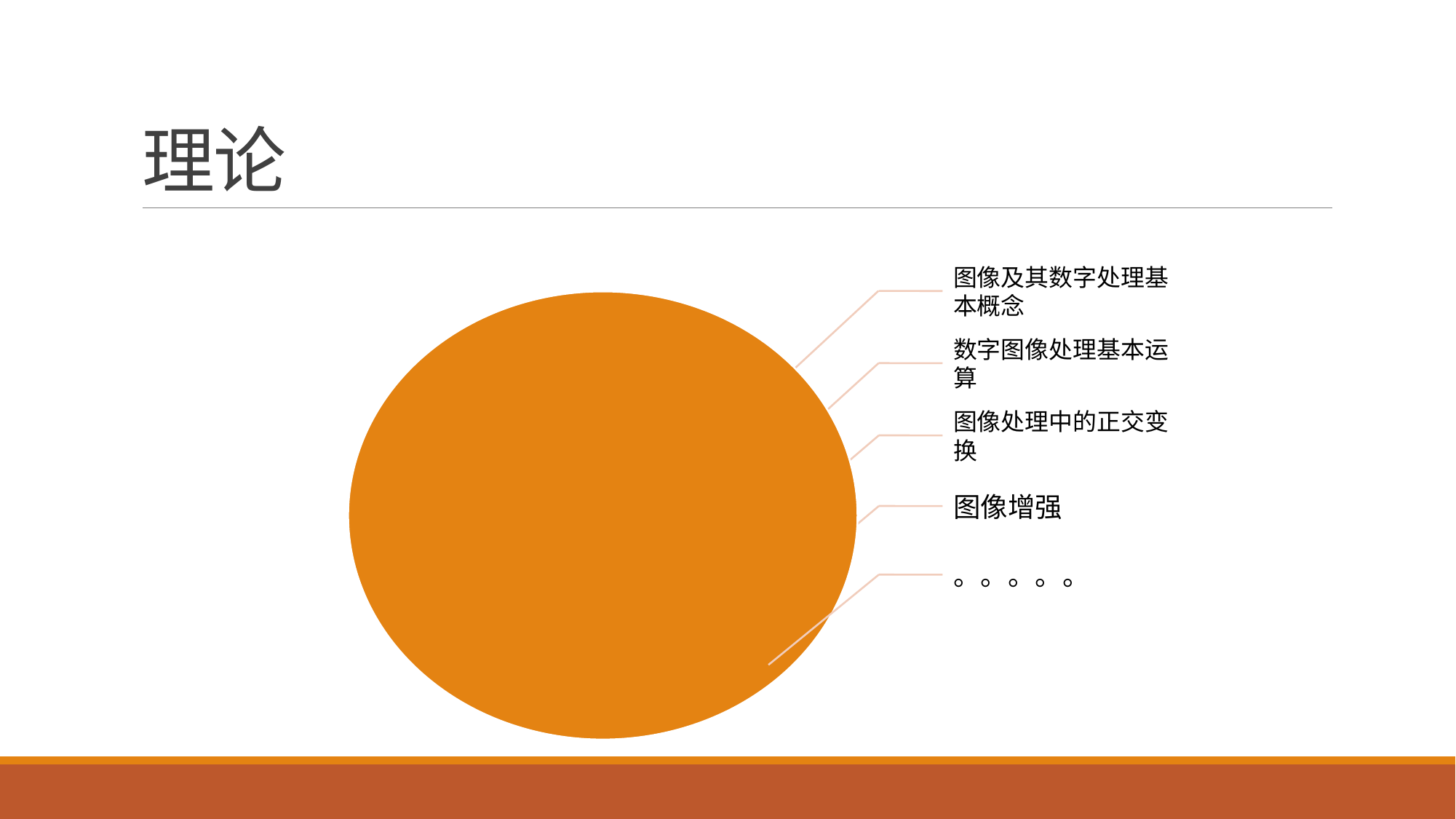

# 理论
图像及其数字处理基本概念
数字图像处理基本运算
图像处理中的正交变换
图像增强
。。。。。